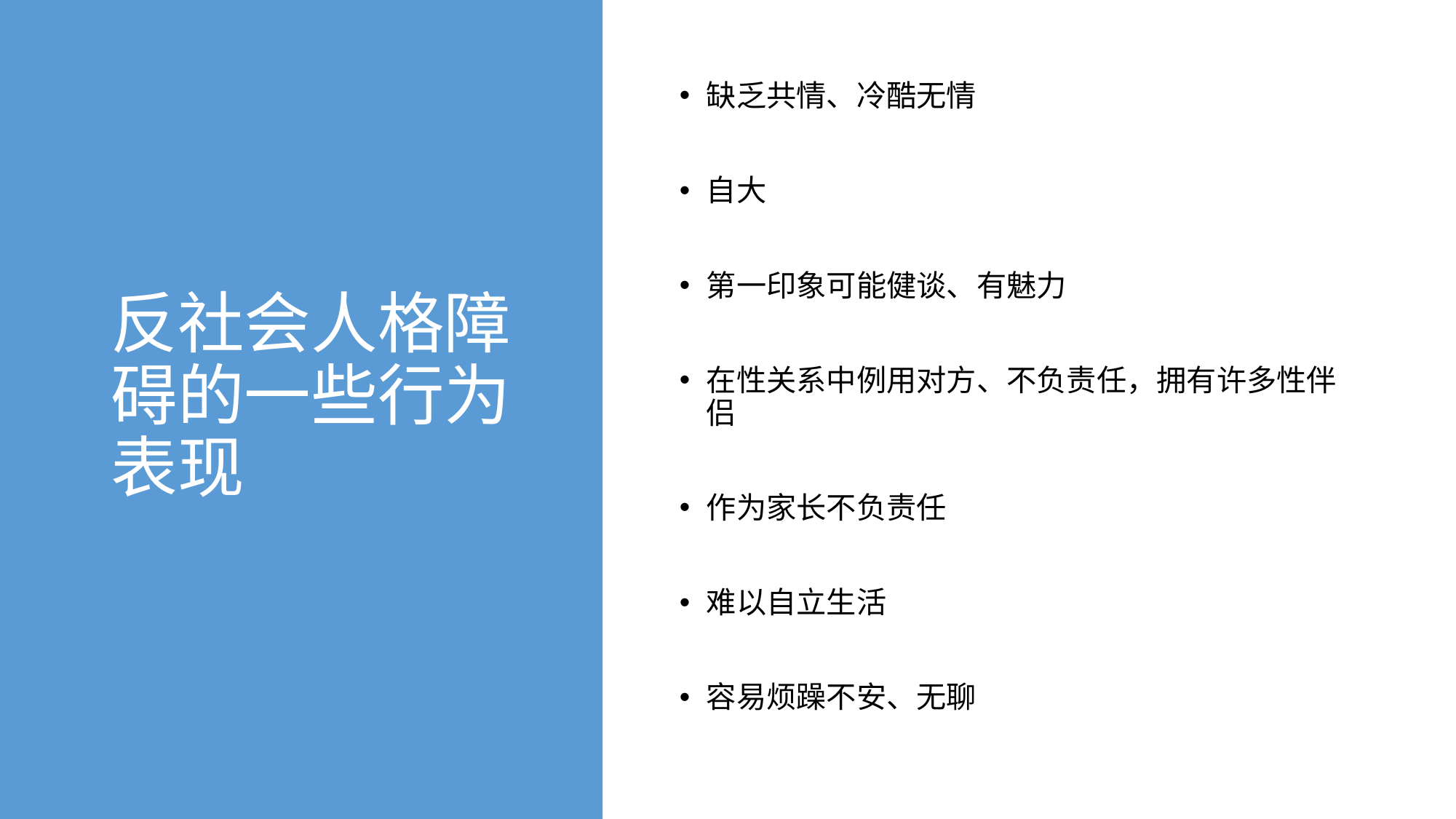

# 反社会人格障碍的一些行为表现
缺乏共情、冷酷无情

自大

第一印象可能健谈、有魅力

在性关系中例用对方、不负责任，拥有许多性伴侣

作为家长不负责任

难以自立生活

容易烦躁不安、无聊